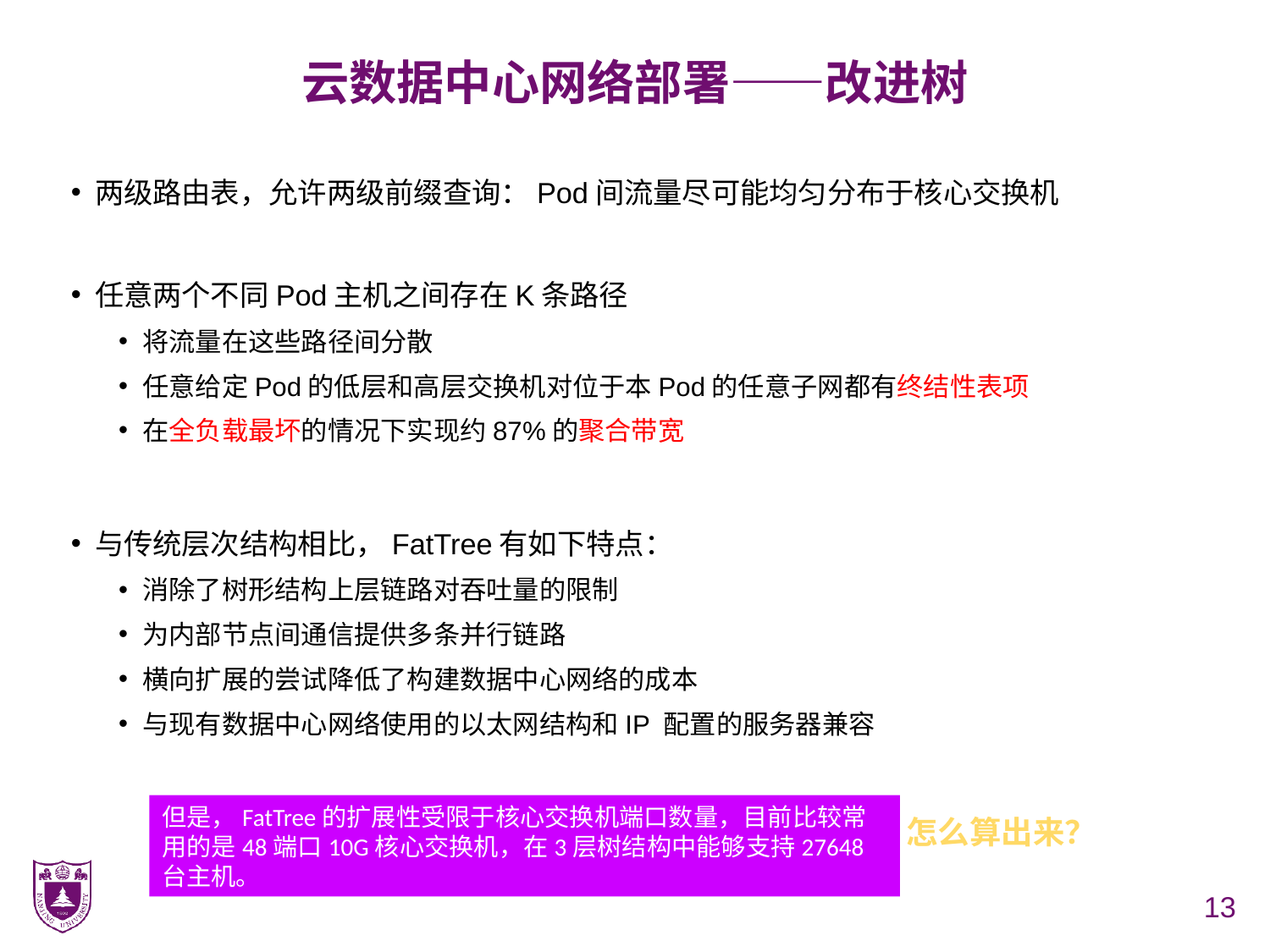

# 云数据中心网络部署——改进树
两级路由表，允许两级前缀查询：Pod间流量尽可能均匀分布于核心交换机

任意两个不同Pod主机之间存在K条路径
将流量在这些路径间分散
任意给定Pod的低层和高层交换机对位于本Pod的任意子网都有终结性表项
在全负载最坏的情况下实现约87%的聚合带宽

与传统层次结构相比，FatTree有如下特点：
消除了树形结构上层链路对吞吐量的限制
为内部节点间通信提供多条并行链路
横向扩展的尝试降低了构建数据中心网络的成本
与现有数据中心网络使用的以太网结构和IP 配置的服务器兼容

但是，FatTree的扩展性受限于核心交换机端口数量，目前比较常用的是48端口10G核心交换机，在3层树结构中能够支持27648台主机。
怎么算出来？
13